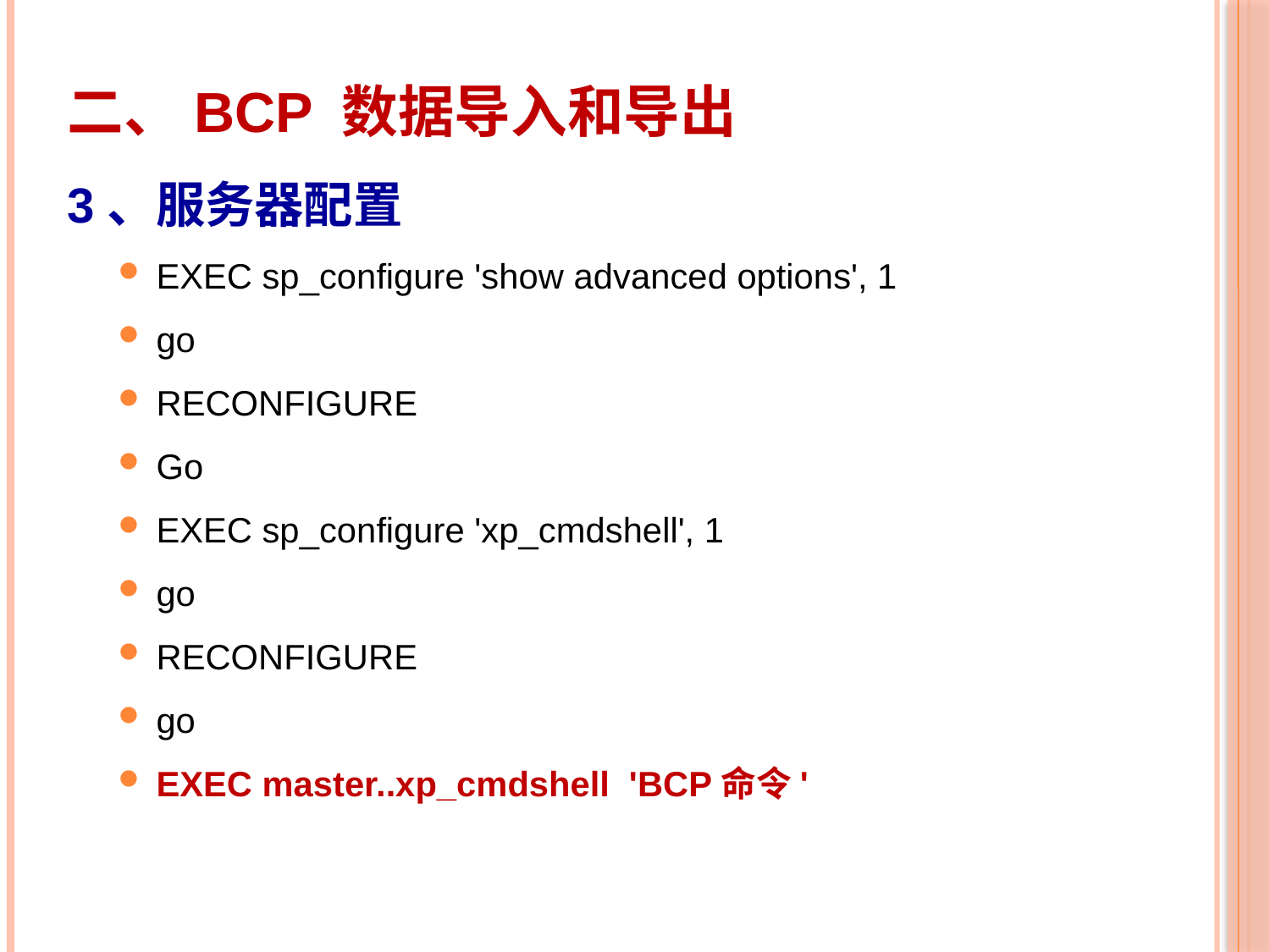

二、BCP 数据导入和导出
3、服务器配置
EXEC sp_configure 'show advanced options', 1
go
RECONFIGURE
Go
EXEC sp_configure 'xp_cmdshell', 1
go
RECONFIGURE
go
EXEC master..xp_cmdshell  'BCP命令'